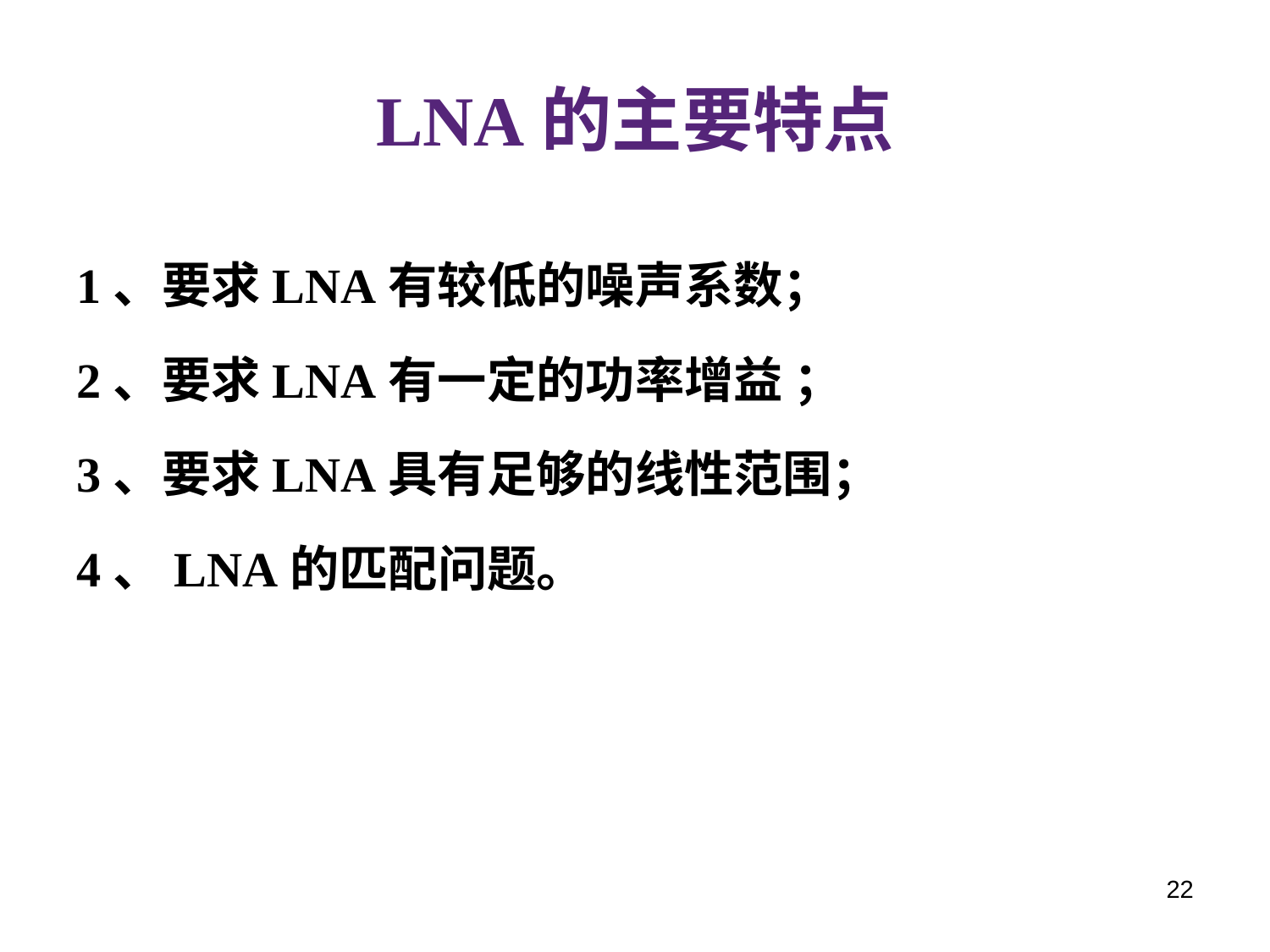

# LNA的主要特点
1、要求LNA有较低的噪声系数；
2、要求LNA有一定的功率增益 ；
3、要求LNA具有足够的线性范围；
4、LNA的匹配问题。
22